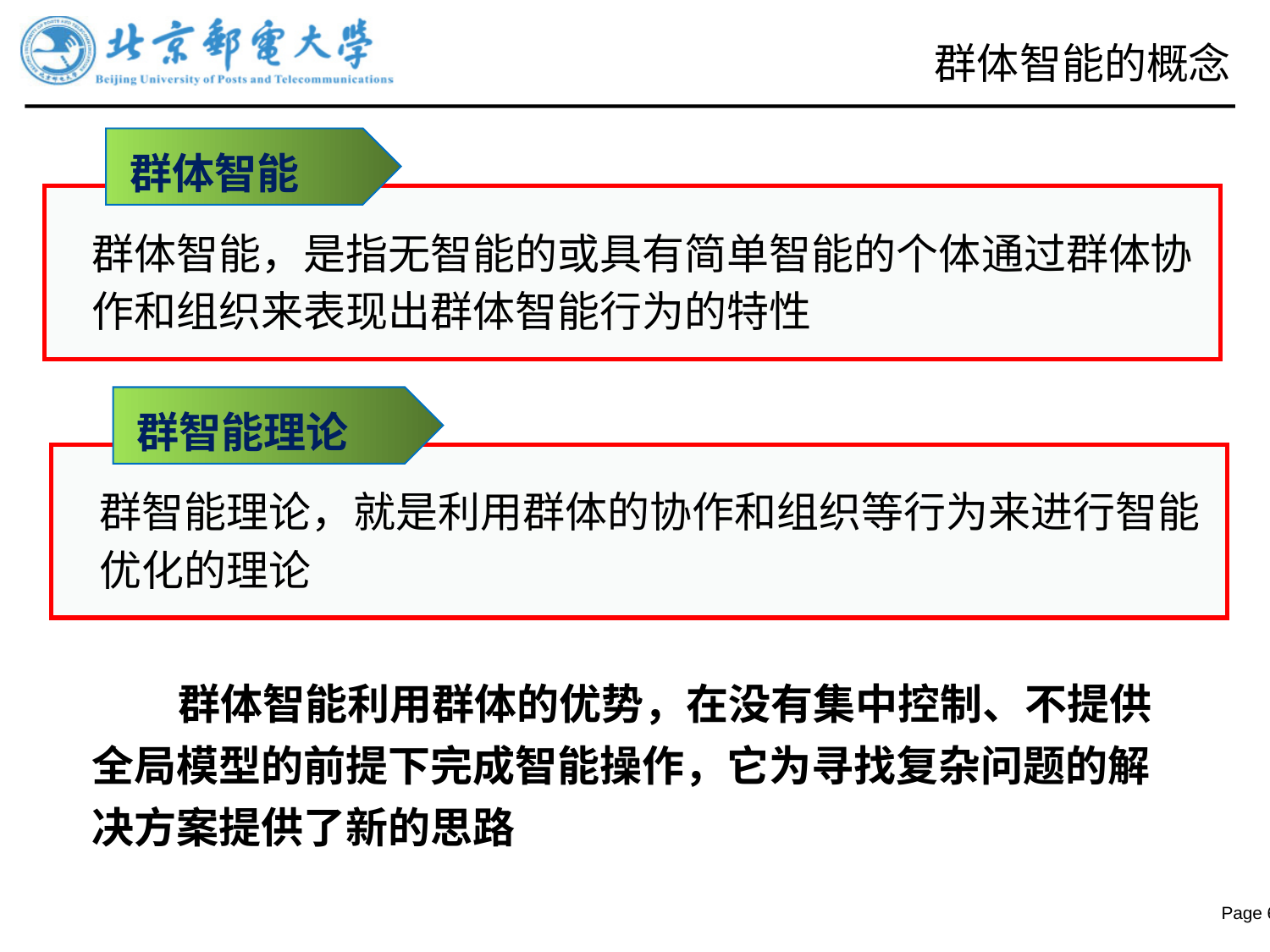

# 群体智能的概念

群体智能

群体智能，是指无智能的或具有简单智能的个体通过群体协作和组织来表现出群体智能行为的特性

群智能理论

群智能理论，就是利用群体的协作和组织等行为来进行智能优化的理论
        群体智能利用群体的优势，在没有集中控制、不提供全局模型的前提下完成智能操作，它为寻找复杂问题的解决方案提供了新的思路